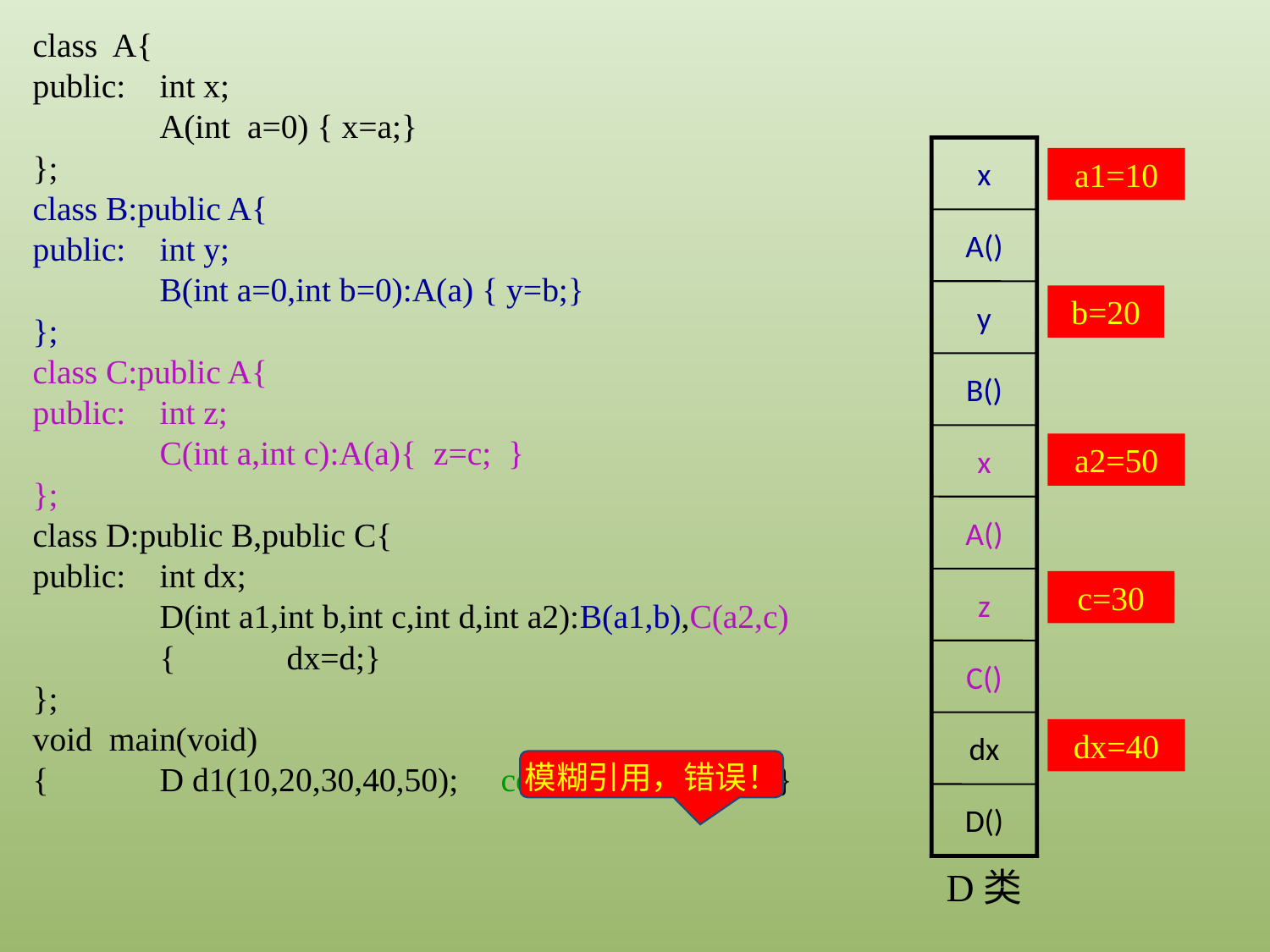

class  A{
public:	int x;
	A(int  a=0) { x=a;}
};
class B:public A{
public:	int y;
	B(int a=0,int b=0):A(a) { y=b;}
};
class C:public A{
public:	int z;
	C(int a,int c):A(a){  z=c;  }
};
class D:public B,public C{
public:	int dx;
	D(int a1,int b,int c,int d,int a2):B(a1,b),C(a2,c)
	{	dx=d;}
};
void  main(void)
{	D d1(10,20,30,40,50);     cout<<d1.x<<endl;  }

x
a1=10

A()

y
b=20

B()
x

a2=50
A()

z
c=30

C()

dx
dx=40
模糊引用，错误！

D()

D类
758